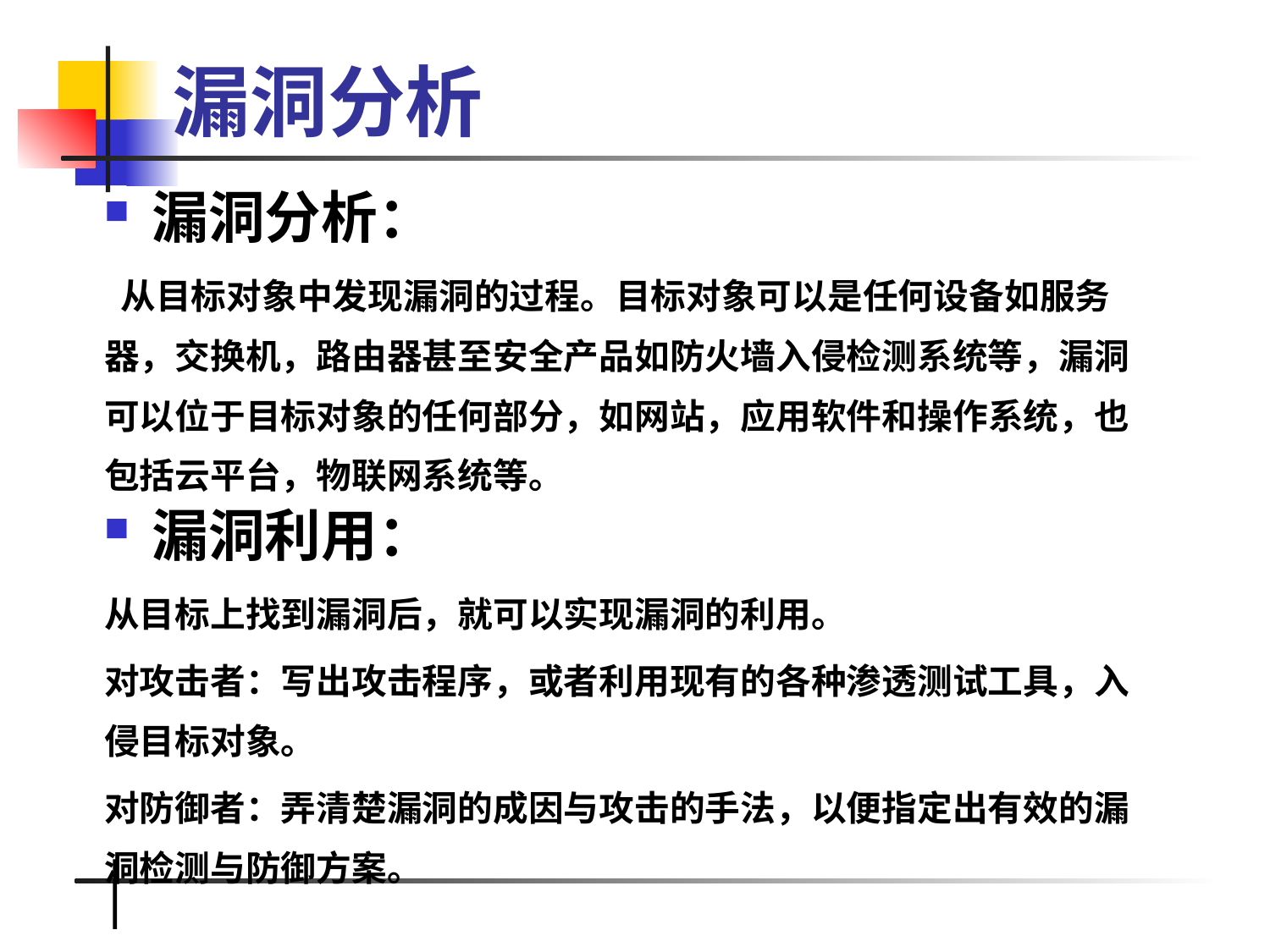

# 漏洞分析
漏洞分析：
 从目标对象中发现漏洞的过程。目标对象可以是任何设备如服务器，交换机，路由器甚至安全产品如防火墙入侵检测系统等，漏洞可以位于目标对象的任何部分，如网站，应用软件和操作系统，也包括云平台，物联网系统等。
漏洞利用：
从目标上找到漏洞后，就可以实现漏洞的利用。
对攻击者：写出攻击程序，或者利用现有的各种渗透测试工具，入侵目标对象。
对防御者：弄清楚漏洞的成因与攻击的手法，以便指定出有效的漏洞检测与防御方案。